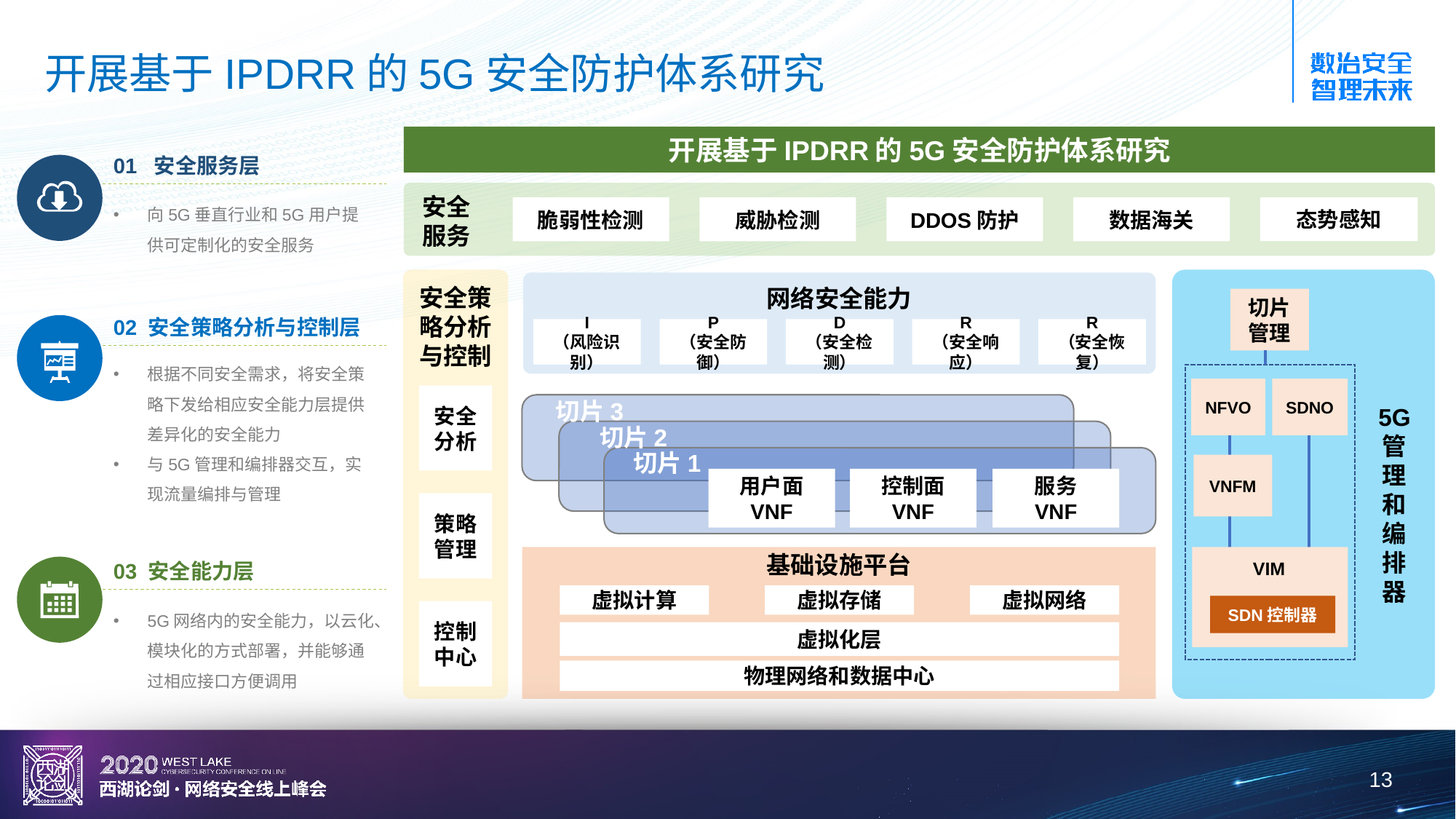

# 开展基于IPDRR的5G安全防护体系研究
开展基于IPDRR的5G安全防护体系研究
01  安全服务层

安全
服务
向5G垂直行业和5G用户提供可定制化的安全服务
脆弱性检测
威胁检测
DDOS防护
数据海关
态势感知

安全策略分析
与控制
网络安全能力
切片
管理
02 安全策略分析与控制层

I
（风险识别）
P
（安全防御）
D
（安全检测）
R
（安全响应）
R
（安全恢复）

根据不同安全需求，将安全策略下发给相应安全能力层提供差异化的安全能力
与5G管理和编排器交互，实现流量编排与管理

5G
管理和编排器
NFVO
SDNO
安全分析

切片3

切片2

切片1
用户面
VNF
控制面
VNF
服务
VNF
VNFM
策略
管理

VIM
SDN控制器
基础设施平台
03 安全能力层

虚拟计算
虚拟存储
虚拟网络
5G网络内的安全能力，以云化、模块化的方式部署，并能够通过相应接口方便调用
控制中心
虚拟化层
物理网络和数据中心